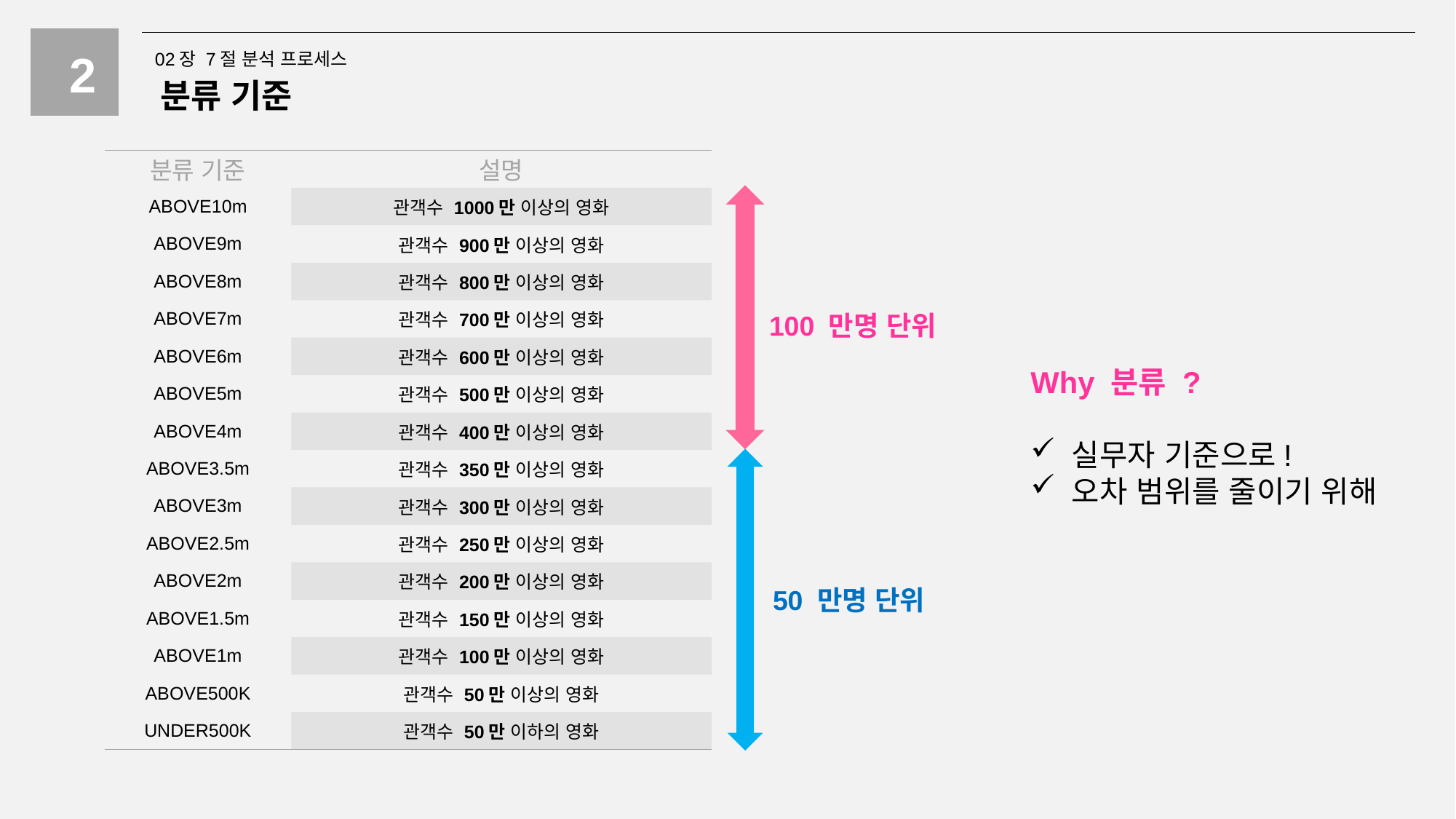

2
02장 7절 분석 프로세스
분류 기준
| 분류 기준 | 설명 |
| --- | --- |
| ABOVE10m | 관객수 1000만 이상의 영화 |
| ABOVE9m | 관객수 900만 이상의 영화 |
| ABOVE8m | 관객수 800만 이상의 영화 |
| ABOVE7m | 관객수 700만 이상의 영화 |
| ABOVE6m | 관객수 600만 이상의 영화 |
| ABOVE5m | 관객수 500만 이상의 영화 |
| ABOVE4m | 관객수 400만 이상의 영화 |
| ABOVE3.5m | 관객수 350만 이상의 영화 |
| ABOVE3m | 관객수 300만 이상의 영화 |
| ABOVE2.5m | 관객수 250만 이상의 영화 |
| ABOVE2m | 관객수 200만 이상의 영화 |
| ABOVE1.5m | 관객수 150만 이상의 영화 |
| ABOVE1m | 관객수 100만 이상의 영화 |
| ABOVE500K | 관객수 50만 이상의 영화 |
| UNDER500K | 관객수 50만 이하의 영화 |

100 만명 단위
Why 분류 ?

실무자 기준으로!
오차 범위를 줄이기 위해

50 만명 단위